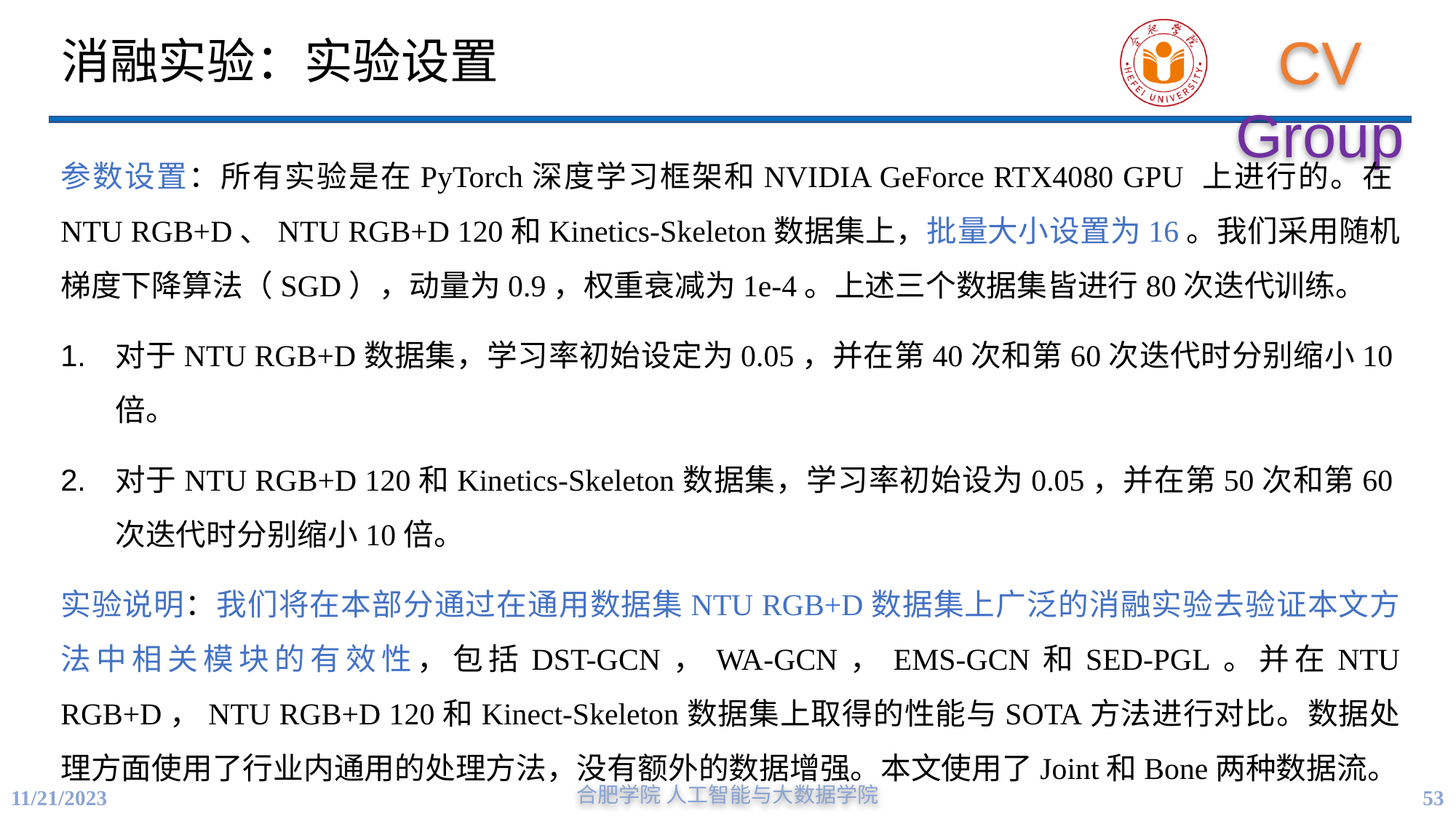

# 消融实验：实验设置
参数设置：所有实验是在PyTorch深度学习框架和NVIDIA GeForce RTX4080 GPU 上进行的。在NTU RGB+D、NTU RGB+D 120和Kinetics-Skeleton数据集上，批量大小设置为16。我们采用随机梯度下降算法（SGD），动量为0.9，权重衰减为1e-4。上述三个数据集皆进行80次迭代训练。
对于NTU RGB+D数据集，学习率初始设定为0.05，并在第40次和第60次迭代时分别缩小10倍。
对于NTU RGB+D 120和Kinetics-Skeleton数据集，学习率初始设为0.05，并在第50次和第60次迭代时分别缩小10倍。
实验说明：我们将在本部分通过在通用数据集NTU RGB+D数据集上广泛的消融实验去验证本文方法中相关模块的有效性，包括DST-GCN，WA-GCN，EMS-GCN和SED-PGL。并在NTU RGB+D，NTU RGB+D 120和Kinect-Skeleton数据集上取得的性能与SOTA方法进行对比。数据处理方面使用了行业内通用的处理方法，没有额外的数据增强。本文使用了Joint和Bone两种数据流。

合肥学院 人工智能与大数据学院
53
11/21/2023